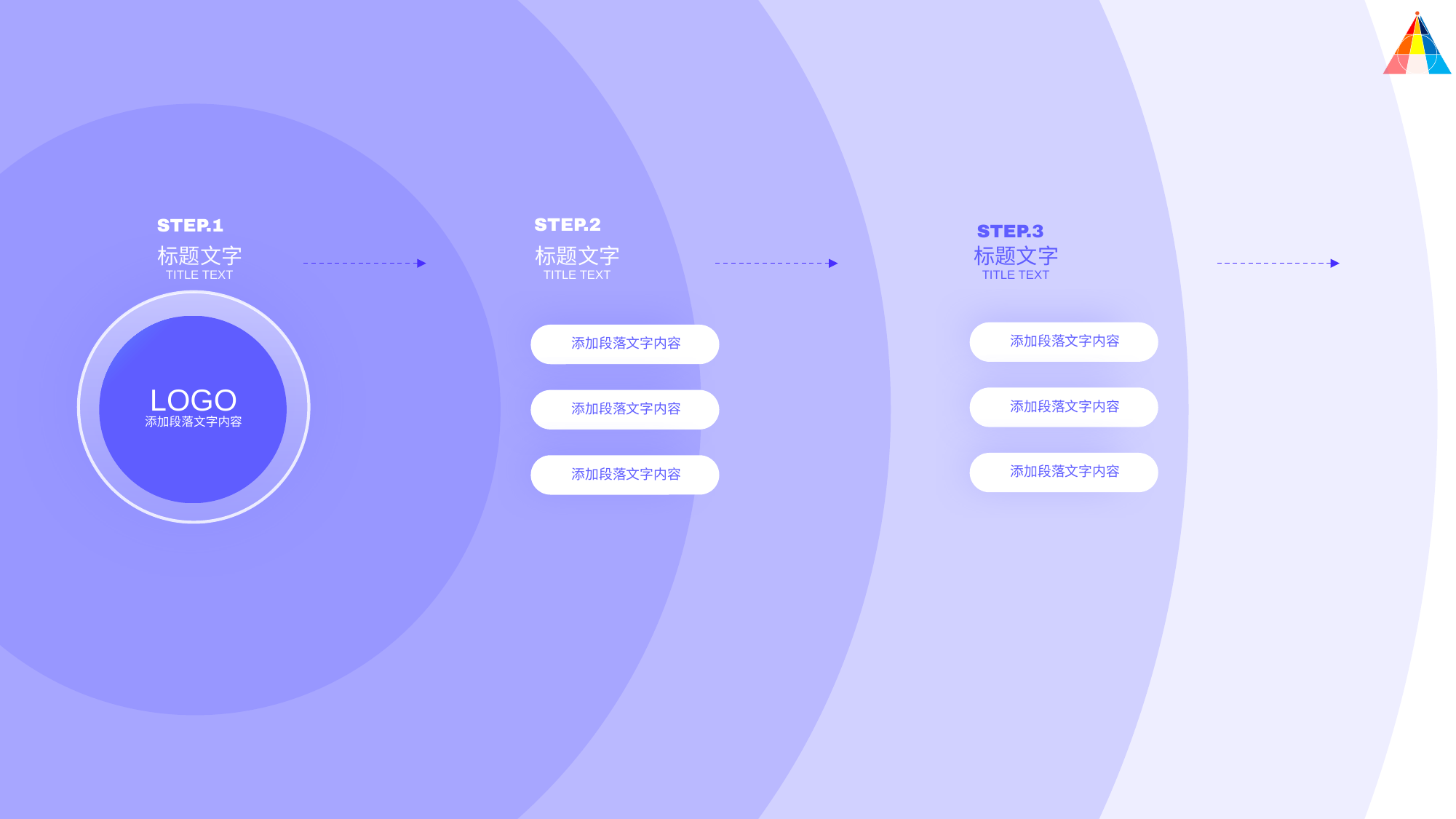

STEP.2
STEP.1
STEP.3
标题文字
TITLE TEXT
标题文字
TITLE TEXT
标题文字
TITLE TEXT

添加段落文字内容

添加段落文字内容
LOGO

添加段落文字内容

添加段落文字内容
添加段落文字内容

添加段落文字内容

添加段落文字内容